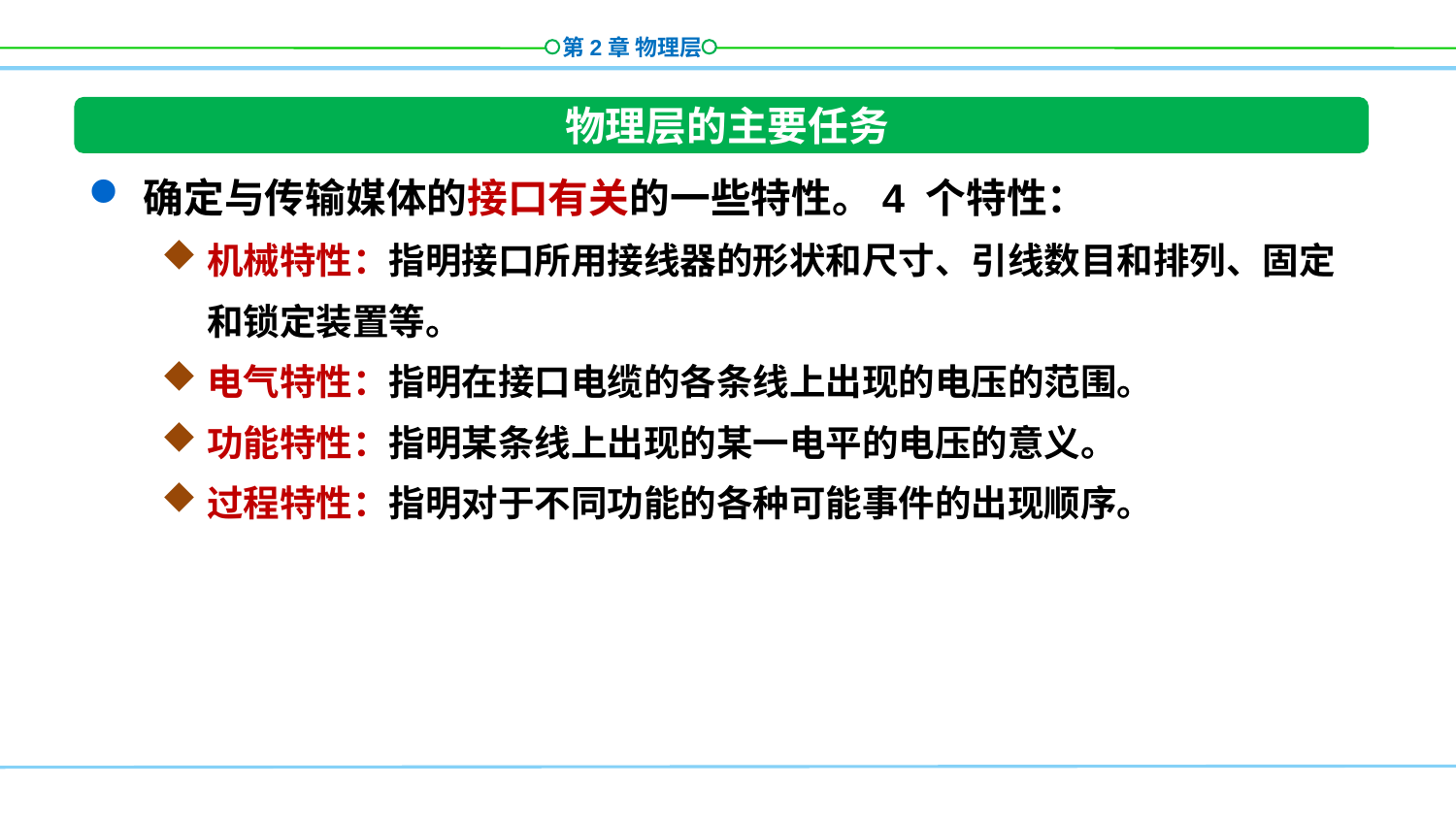

物理层的主要任务
确定与传输媒体的接口有关的一些特性。4 个特性：
机械特性：指明接口所用接线器的形状和尺寸、引线数目和排列、固定和锁定装置等。
电气特性：指明在接口电缆的各条线上出现的电压的范围。
功能特性：指明某条线上出现的某一电平的电压的意义。
过程特性：指明对于不同功能的各种可能事件的出现顺序。